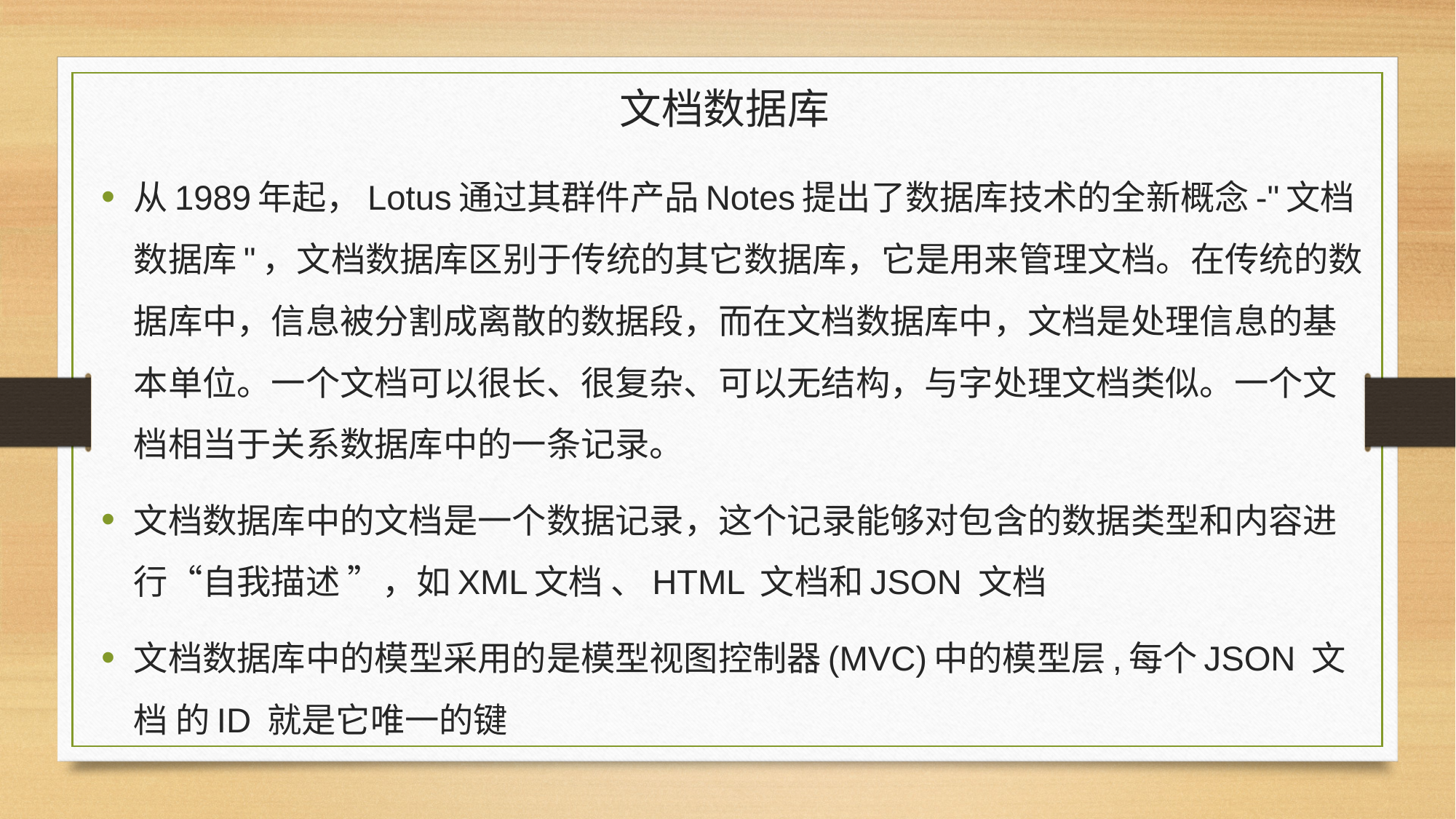

# 文档数据库
从1989年起，Lotus通过其群件产品Notes提出了数据库技术的全新概念-"文档数据库"，文档数据库区别于传统的其它数据库，它是用来管理文档。在传统的数据库中，信息被分割成离散的数据段，而在文档数据库中，文档是处理信息的基本单位。一个文档可以很长、很复杂、可以无结构，与字处理文档类似。一个文档相当于关系数据库中的一条记录。
文档数据库中的文档是一个数据记录，这个记录能够对包含的数据类型和内容进行“自我描述 ”，如XML文档 、HTML 文档和JSON 文档
文档数据库中的模型采用的是模型视图控制器(MVC)中的模型层,每个JSON 文档 的ID 就是它唯一的键